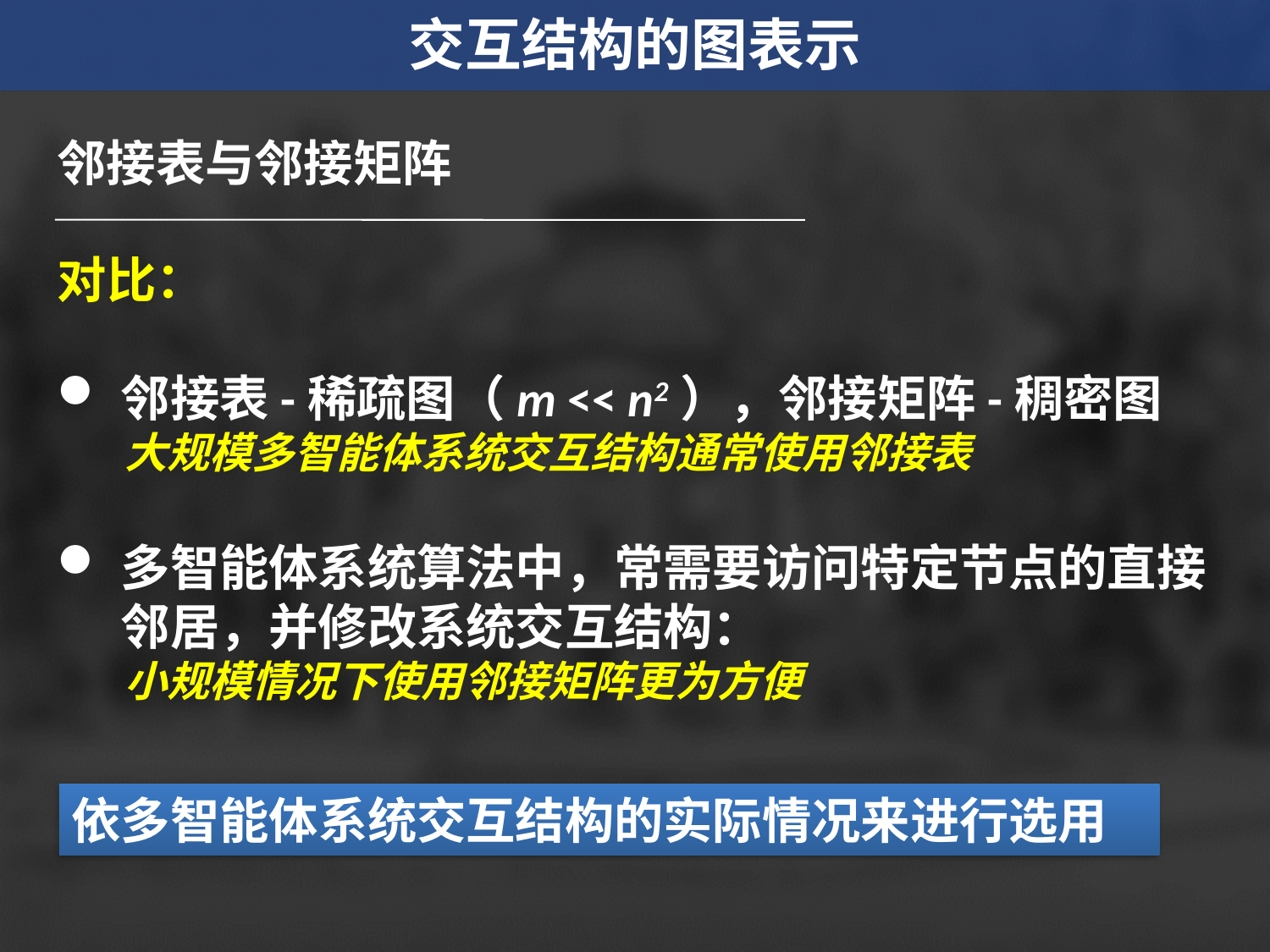

交互结构的图表示

邻接表与邻接矩阵
对比：

邻接表-稀疏图（m << n2），邻接矩阵-稠密图
      大规模多智能体系统交互结构通常使用邻接表

多智能体系统算法中，常需要访问特定节点的直接邻居，并修改系统交互结构：
      小规模情况下使用邻接矩阵更为方便
依多智能体系统交互结构的实际情况来进行选用